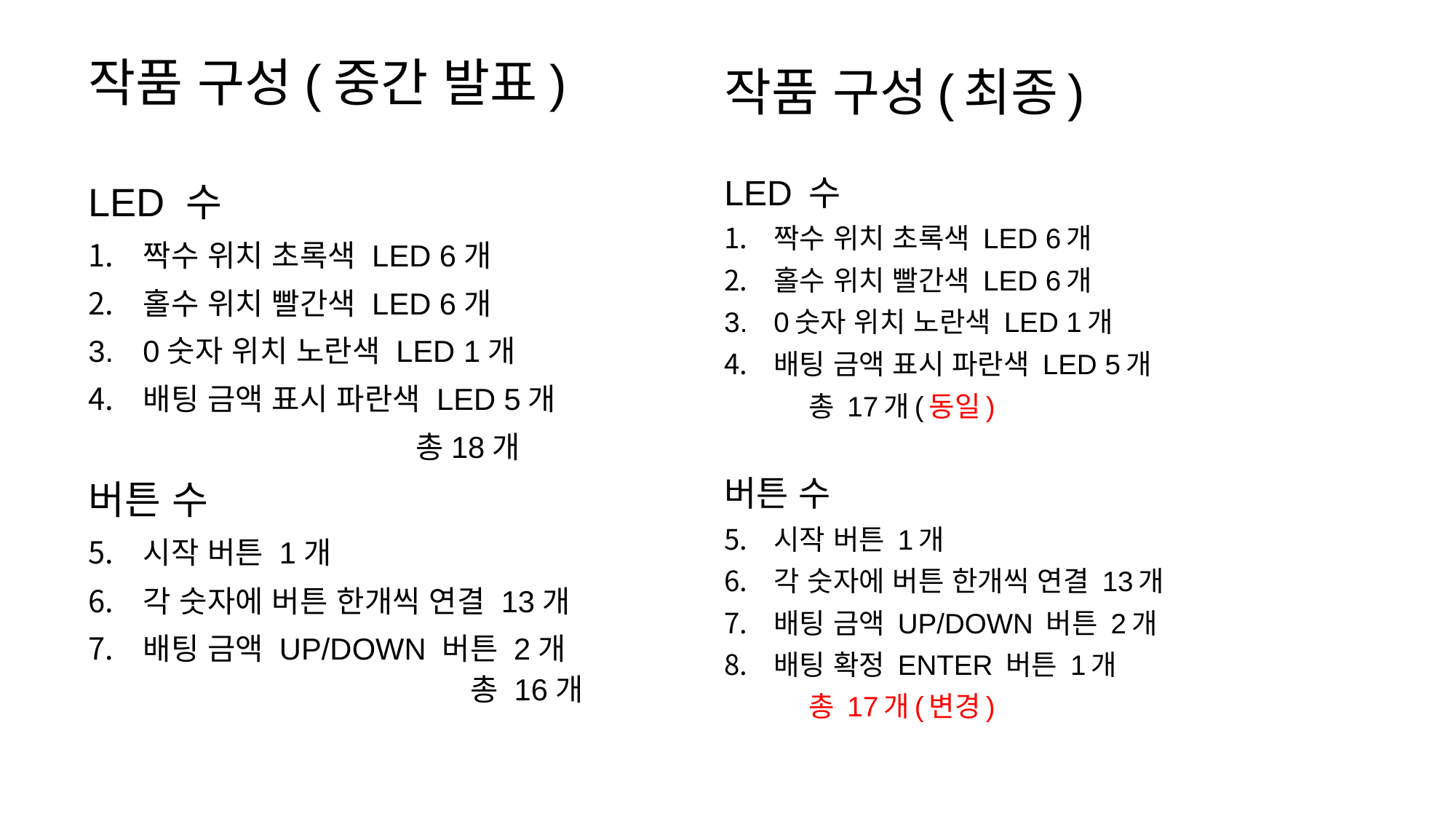

작품 구성(중간 발표)

LED 수
짝수 위치 초록색 LED 6개
홀수 위치 빨간색 LED 6개
0숫자 위치 노란색 LED 1개
배팅 금액 표시 파란색 LED 5개
			총18개
버튼 수
시작 버튼 1개
각 숫자에 버튼 한개씩 연결 13개
배팅 금액 UP/DOWN 버튼 2개
			총 16개

작품 구성(최종)

LED 수
짝수 위치 초록색 LED 6개
홀수 위치 빨간색 LED 6개
0숫자 위치 노란색 LED 1개
배팅 금액 표시 파란색 LED 5개
			총 17개(동일)

버튼 수
시작 버튼 1개
각 숫자에 버튼 한개씩 연결 13개
배팅 금액 UP/DOWN 버튼 2개
배팅 확정 ENTER 버튼 1개
			총 17개(변경)